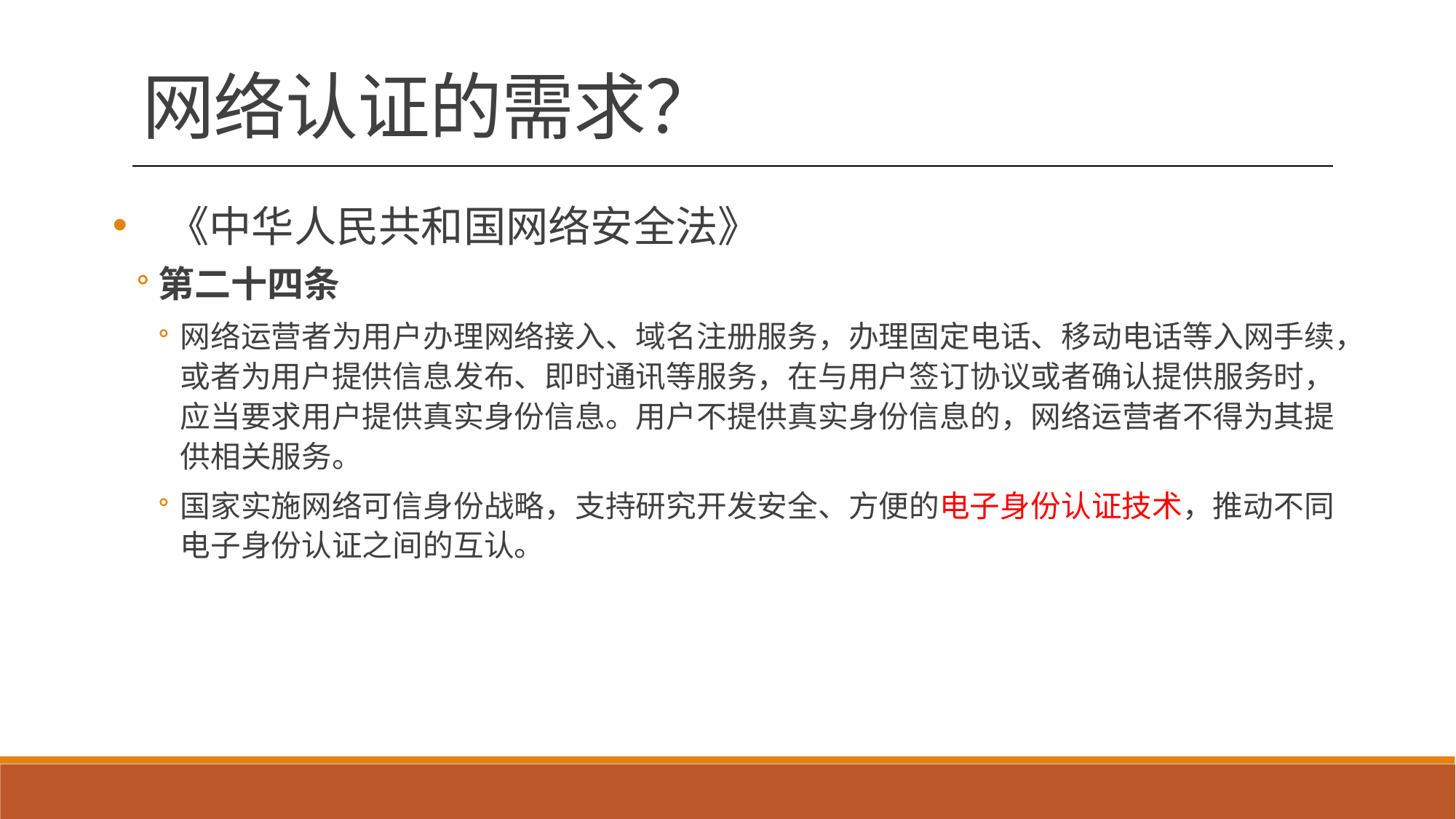

# 网络认证的需求？
《中华人民共和国网络安全法》
第二十四条
网络运营者为用户办理网络接入、域名注册服务，办理固定电话、移动电话等入网手续，或者为用户提供信息发布、即时通讯等服务，在与用户签订协议或者确认提供服务时，应当要求用户提供真实身份信息。用户不提供真实身份信息的，网络运营者不得为其提供相关服务。
国家实施网络可信身份战略，支持研究开发安全、方便的电子身份认证技术，推动不同电子身份认证之间的互认。